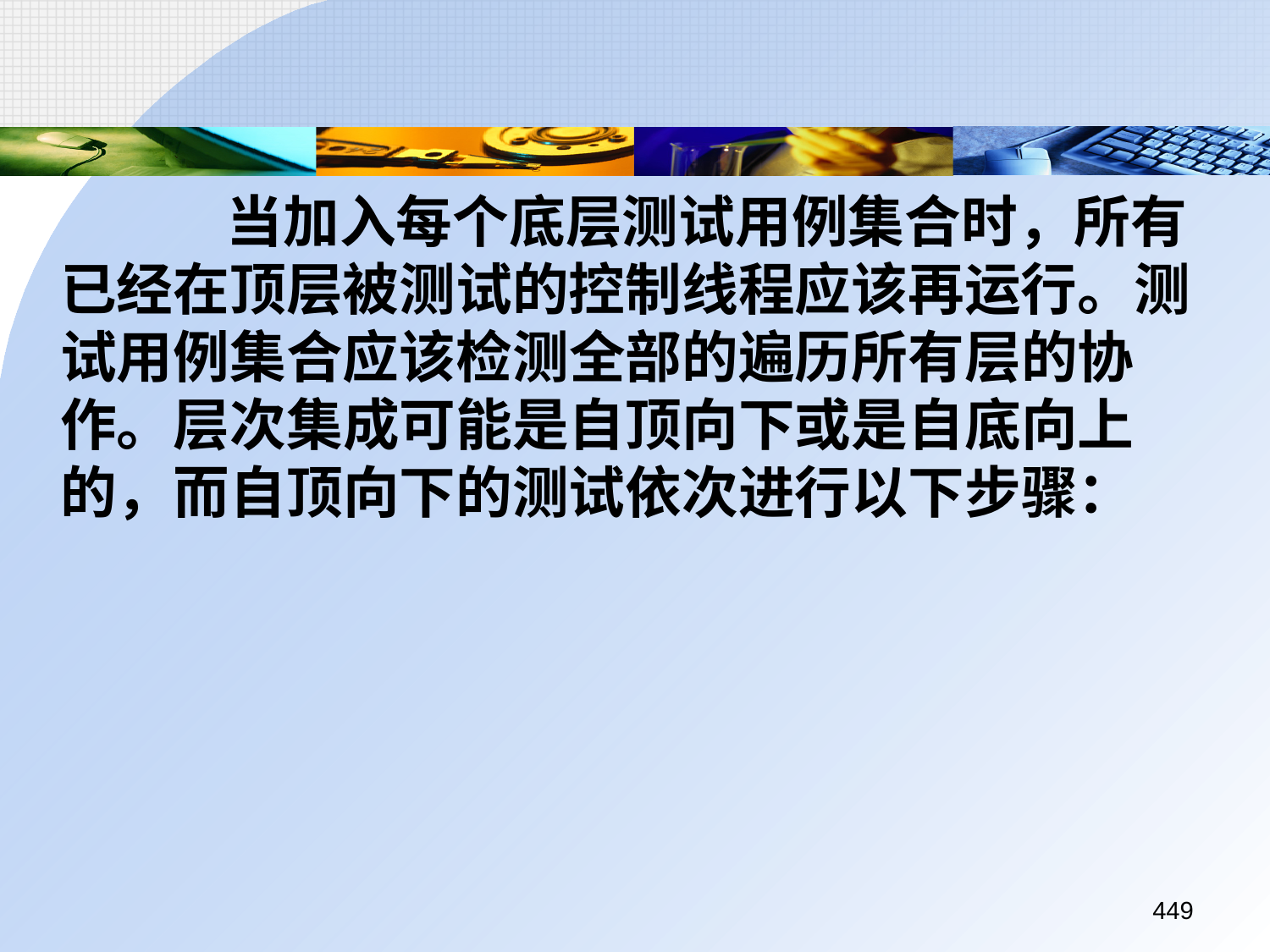

当加入每个底层测试用例集合时，所有已经在顶层被测试的控制线程应该再运行。测试用例集合应该检测全部的遍历所有层的协作。层次集成可能是自顶向下或是自底向上的，而自顶向下的测试依次进行以下步骤：

449